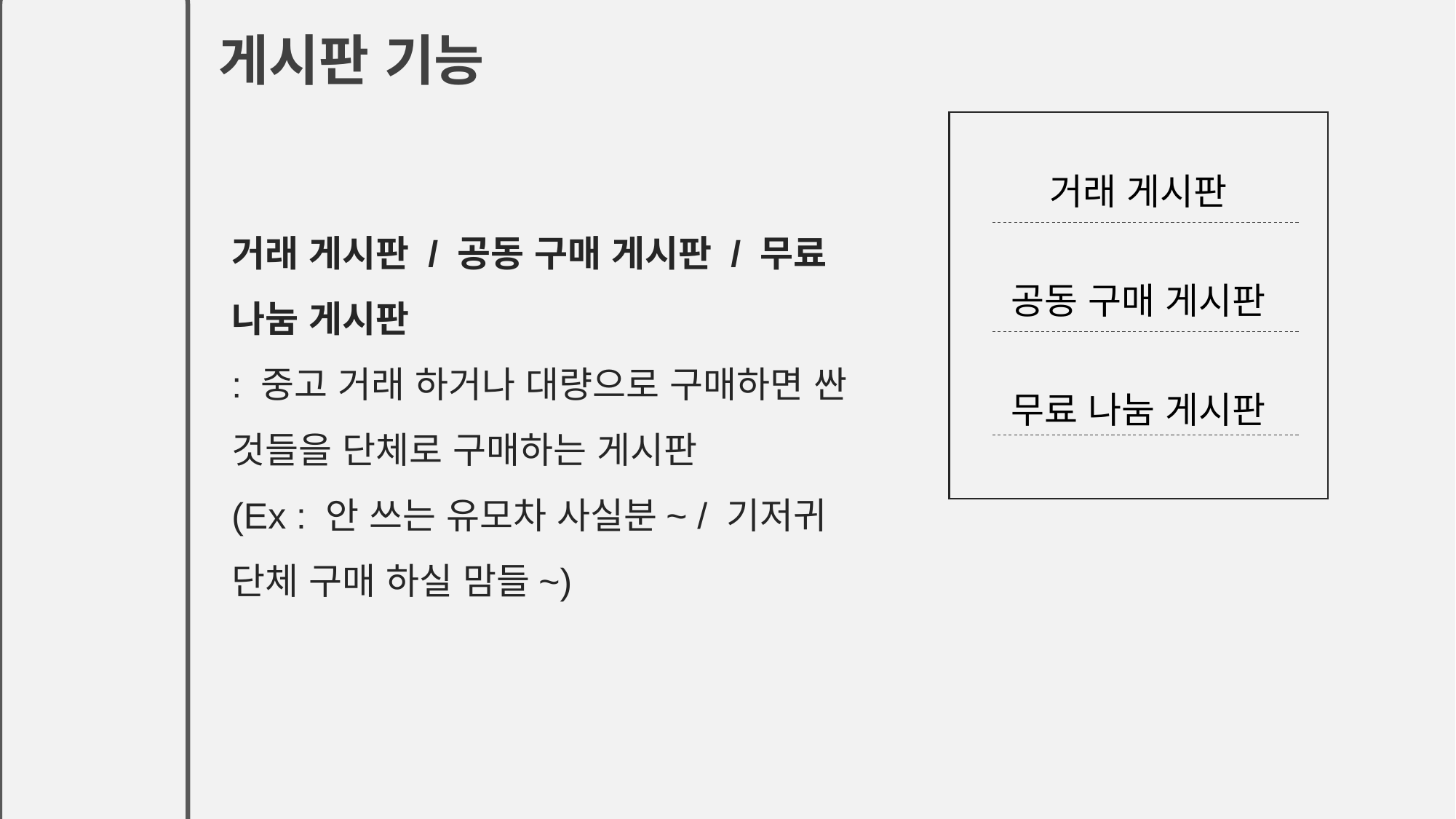

게시판 기능
거래 게시판

공동 구매 게시판
무료 나눔 게시판
거래 게시판 / 공동 구매 게시판 / 무료 나눔 게시판
: 중고 거래 하거나 대량으로 구매하면 싼 것들을 단체로 구매하는 게시판
(Ex : 안 쓰는 유모차 사실분~ / 기저귀 단체 구매 하실 맘들~)